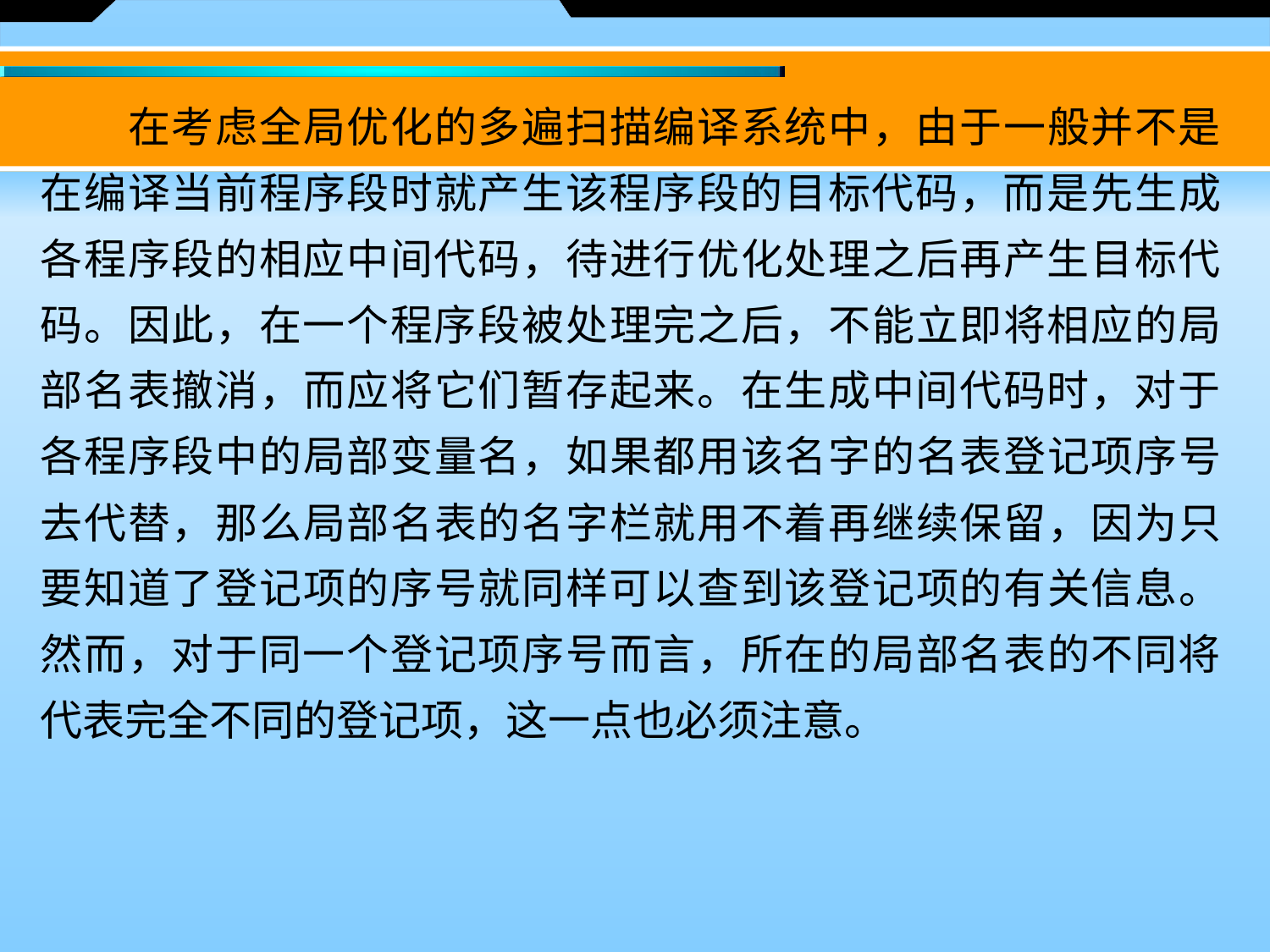

在考虑全局优化的多遍扫描编译系统中，由于一般并不是在编译当前程序段时就产生该程序段的目标代码，而是先生成各程序段的相应中间代码，待进行优化处理之后再产生目标代码。因此，在一个程序段被处理完之后，不能立即将相应的局部名表撤消，而应将它们暂存起来。在生成中间代码时，对于各程序段中的局部变量名，如果都用该名字的名表登记项序号去代替，那么局部名表的名字栏就用不着再继续保留，因为只要知道了登记项的序号就同样可以查到该登记项的有关信息。然而，对于同一个登记项序号而言，所在的局部名表的不同将代表完全不同的登记项，这一点也必须注意。